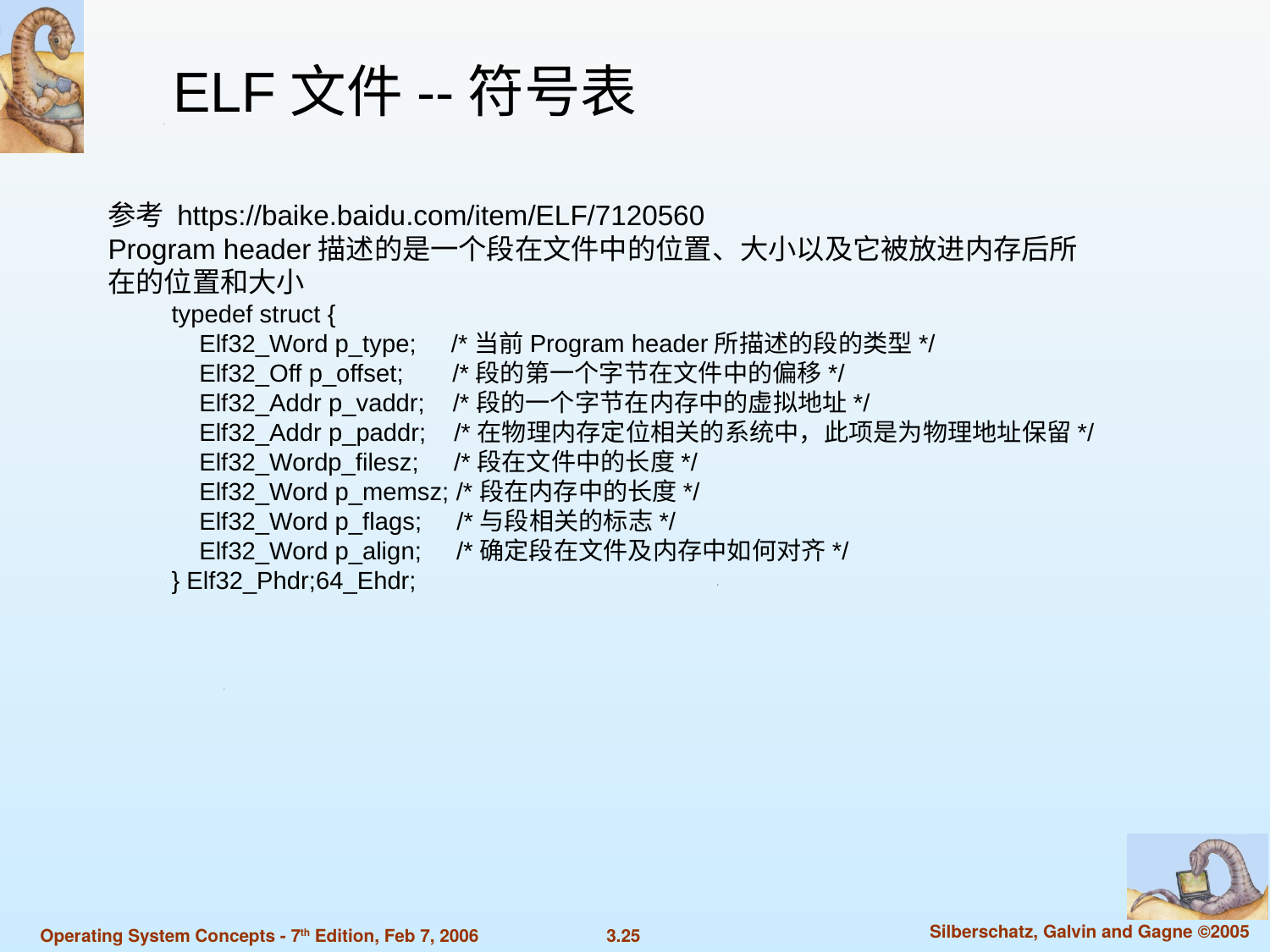

ELF文件--符号表
参考 https://baike.baidu.com/item/ELF/7120560
Program header描述的是一个段在文件中的位置、大小以及它被放进内存后所在的位置和大小
typedef struct {
    Elf32_Word p_type;     /*当前Program header所描述的段的类型*/
    Elf32_Off p_offset;       /*段的第一个字节在文件中的偏移*/
    Elf32_Addr p_vaddr;    /*段的一个字节在内存中的虚拟地址*/
    Elf32_Addr p_paddr;    /*在物理内存定位相关的系统中，此项是为物理地址保留*/
    Elf32_Wordp_filesz;     /*段在文件中的长度*/
    Elf32_Word p_memsz; /*段在内存中的长度*/
    Elf32_Word p_flags;     /*与段相关的标志*/
    Elf32_Word p_align;     /*确定段在文件及内存中如何对齐*/
} Elf32_Phdr;64_Ehdr;